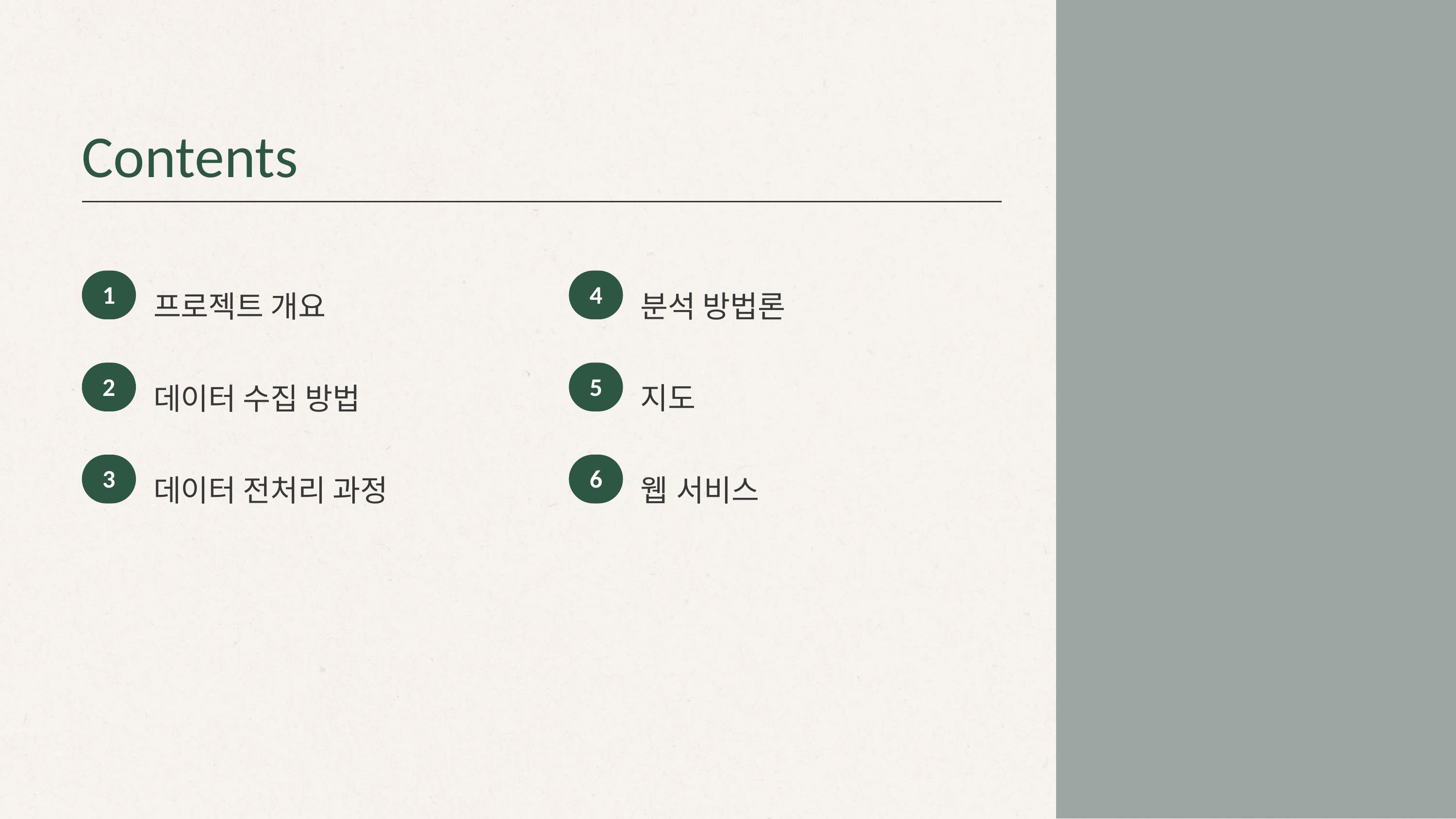

Contents

1

4
프로젝트 개요
분석 방법론

5

2
지도
데이터 수집 방법

6

3
웹 서비스
데이터 전처리 과정